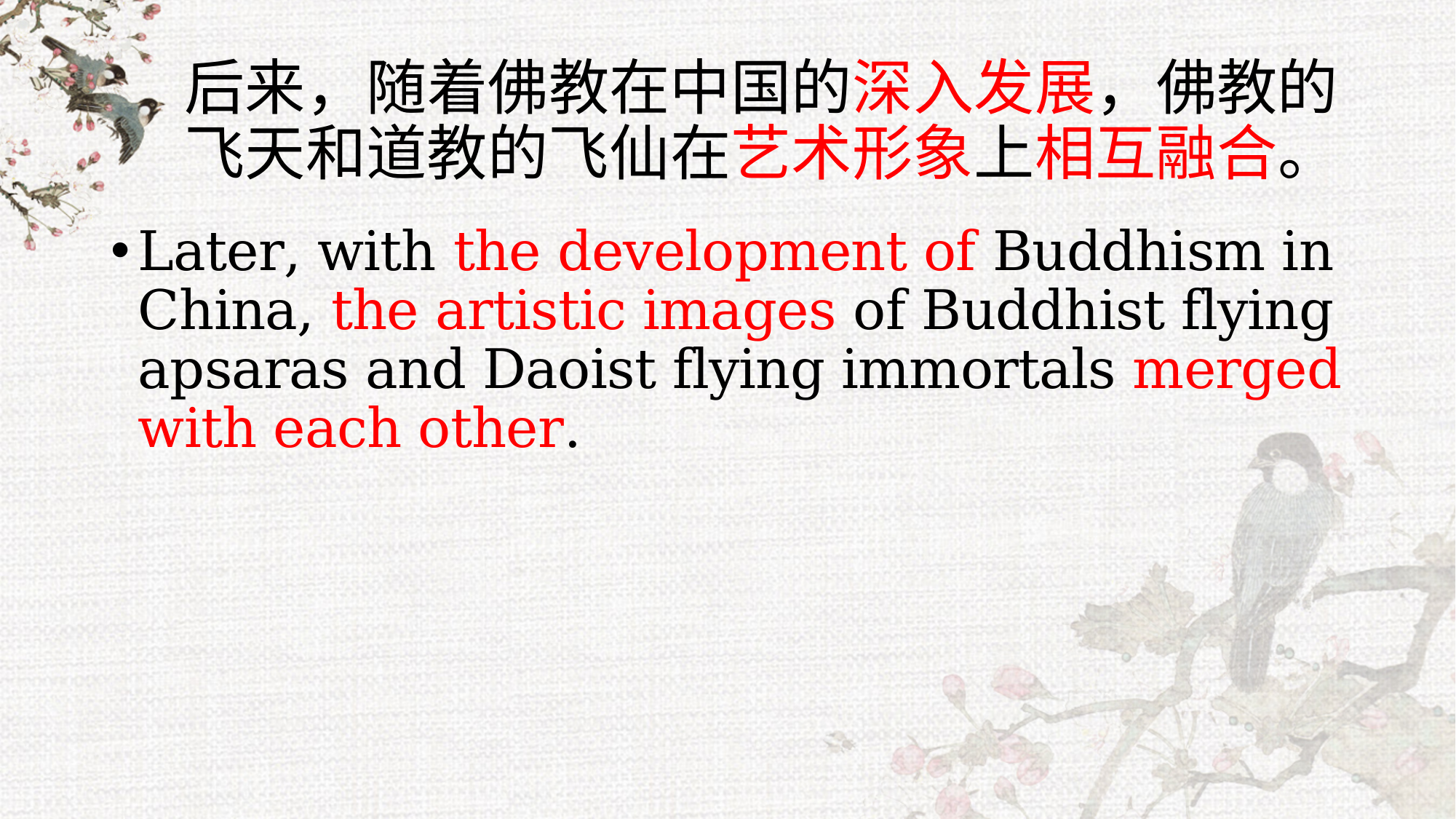

# 后来，随着佛教在中国的深入发展，佛教的飞天和道教的飞仙在艺术形象上相互融合。
Later, with the development of Buddhism in China, the artistic images of Buddhist flying apsaras and Daoist flying immortals merged with each other.